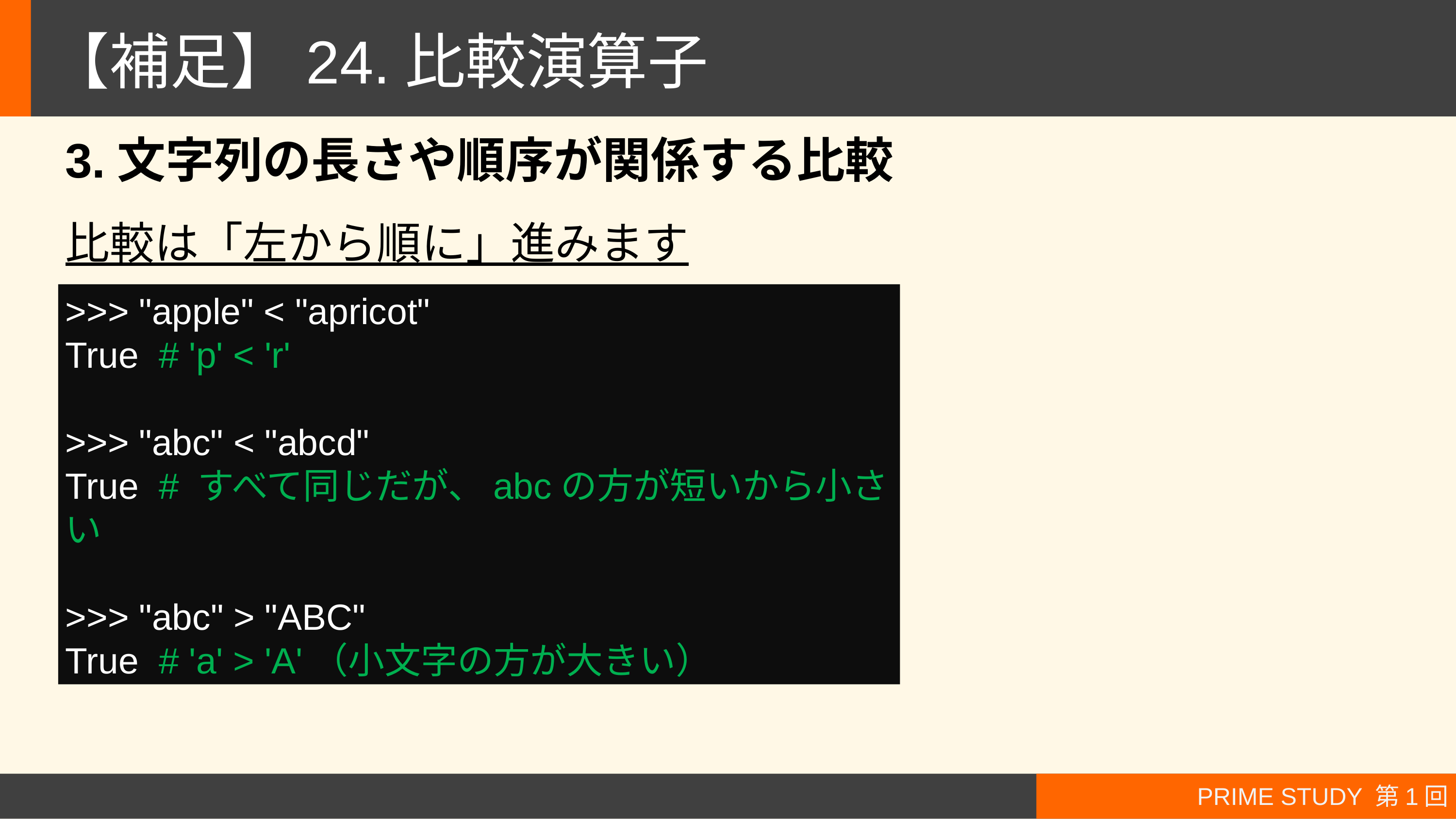

# 【補足】24.比較演算子
3.文字列の長さや順序が関係する比較
比較は「左から順に」進みます
>>> "apple" < "apricot"
True  # 'p' < 'r'

>>> "abc" < "abcd"
True  # すべて同じだが、abcの方が短いから小さい

>>> "abc" > "ABC"
True  # 'a' > 'A'（小文字の方が大きい）
PRIME STUDY 第1回